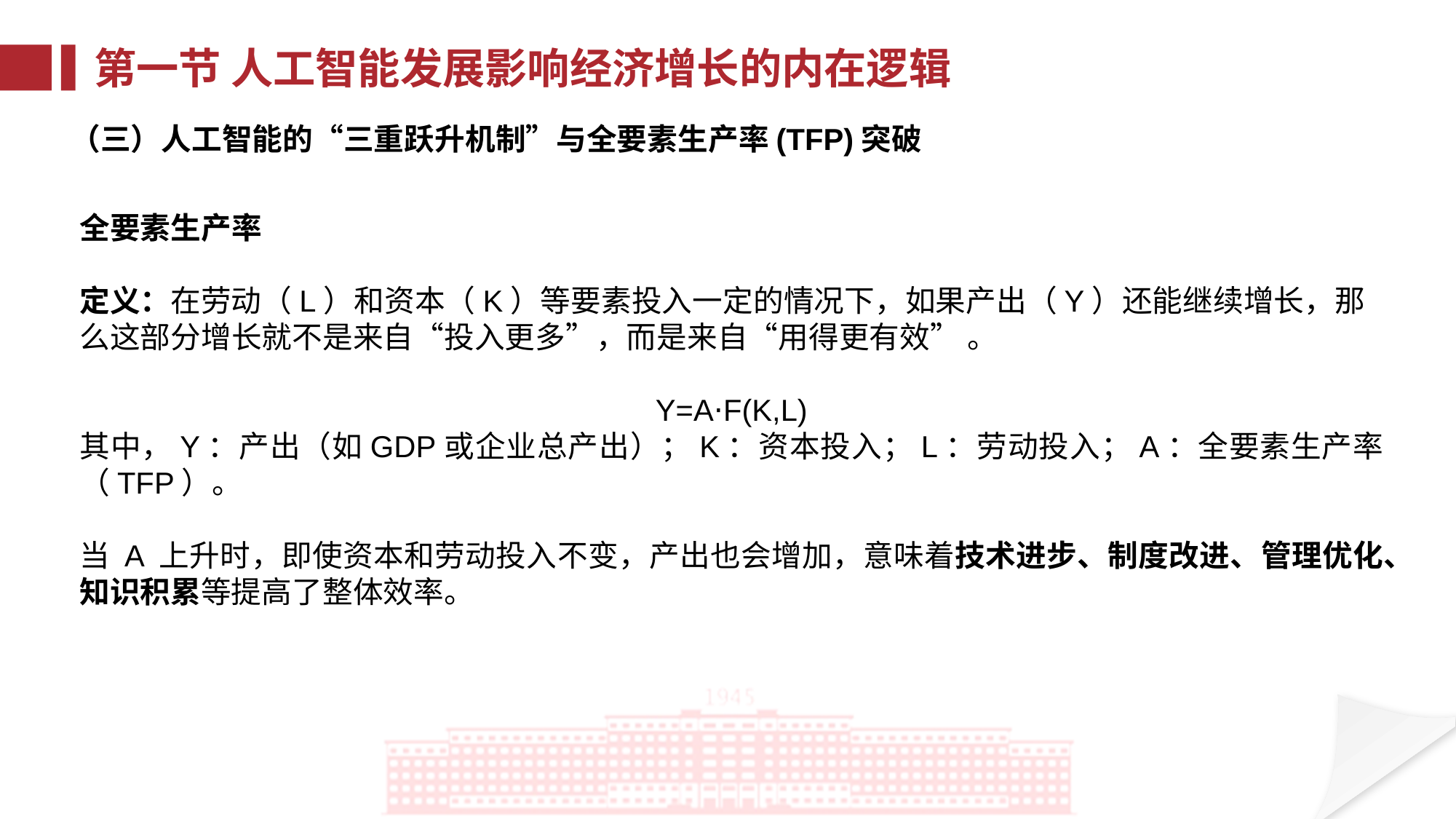

第一节 人工智能发展影响经济增长的内在逻辑
（三）人工智能的“三重跃升机制”与全要素生产率(TFP)突破
全要素生产率

定义：在劳动（L）和资本（K）等要素投入一定的情况下，如果产出（Y）还能继续增长，那么这部分增长就不是来自“投入更多”，而是来自“用得更有效” 。

Y=A⋅F(K,L)
其中，Y：产出（如GDP或企业总产出）；K：资本投入；L：劳动投入；A：全要素生产率（TFP）。

当 A 上升时，即使资本和劳动投入不变，产出也会增加，意味着技术进步、制度改进、管理优化、知识积累等提高了整体效率。